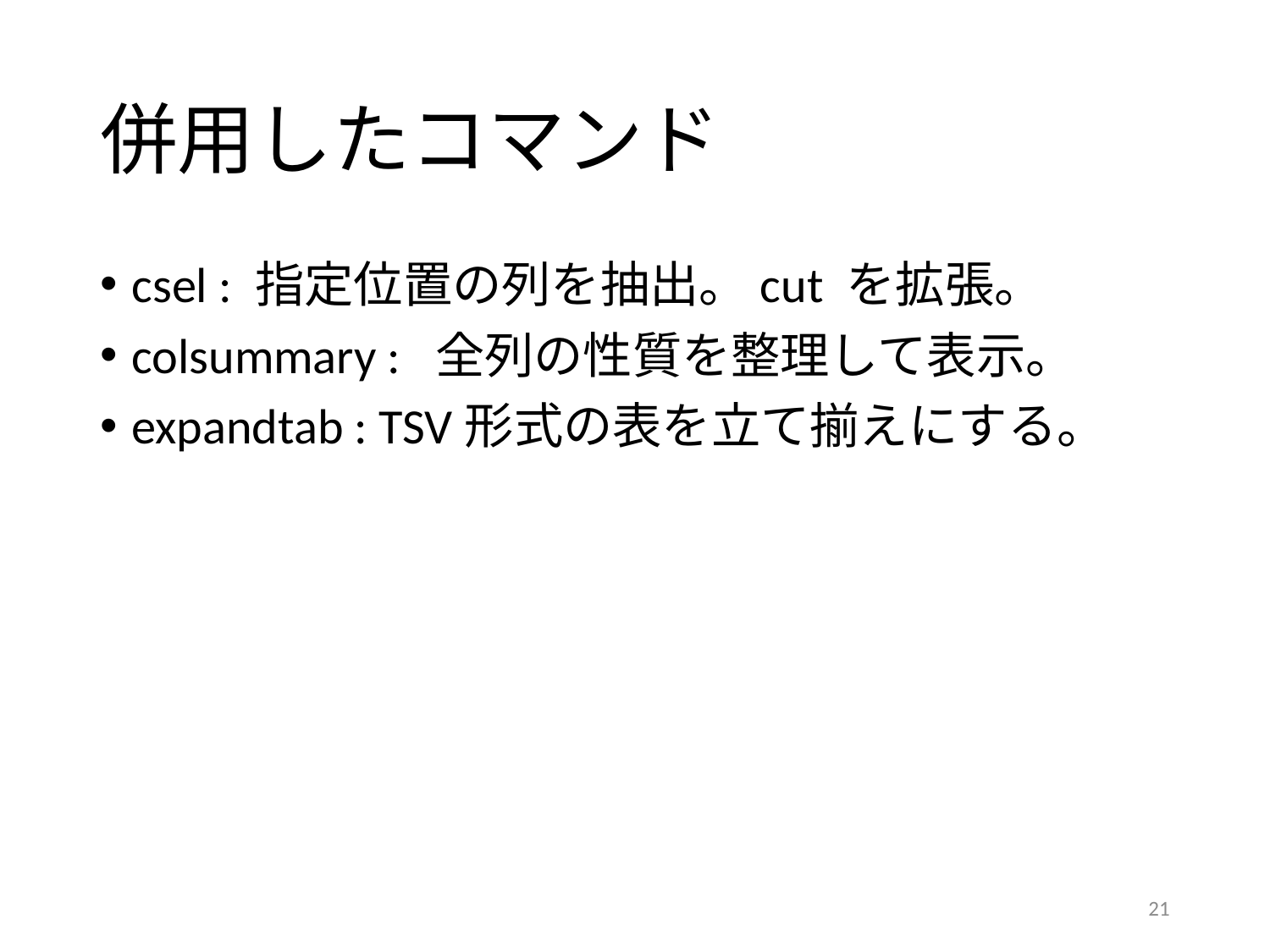

# 併用したコマンド
csel : 指定位置の列を抽出。cut を拡張。
colsummary :  全列の性質を整理して表示。
expandtab : TSV形式の表を立て揃えにする。
21